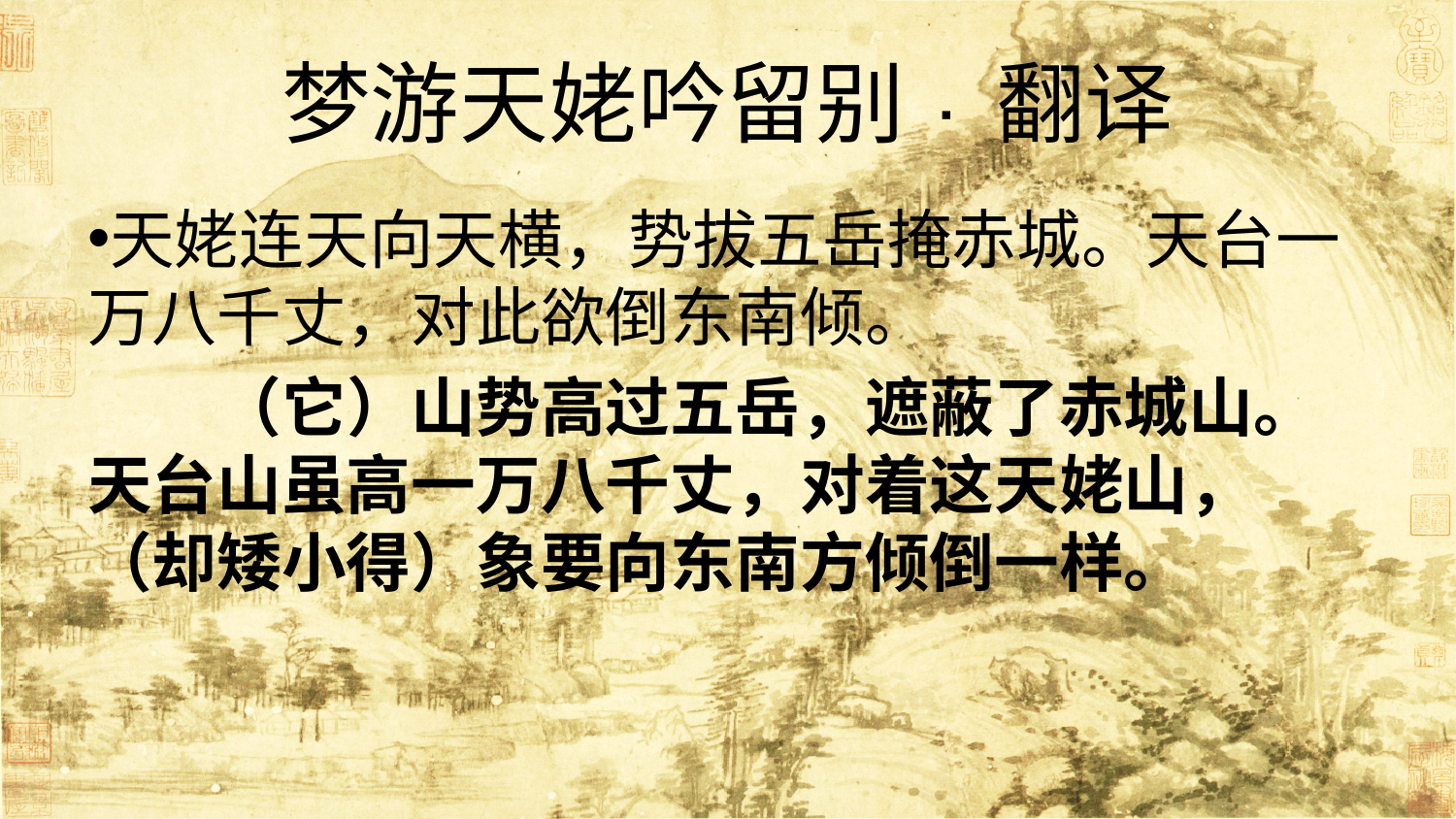

# 梦游天姥吟留别·翻译
天姥连天向天横，势拔五岳掩赤城。天台一万八千丈，对此欲倒东南倾。
　　（它）山势高过五岳，遮蔽了赤城山。天台山虽高一万八千丈，对着这天姥山，（却矮小得）象要向东南方倾倒一样。